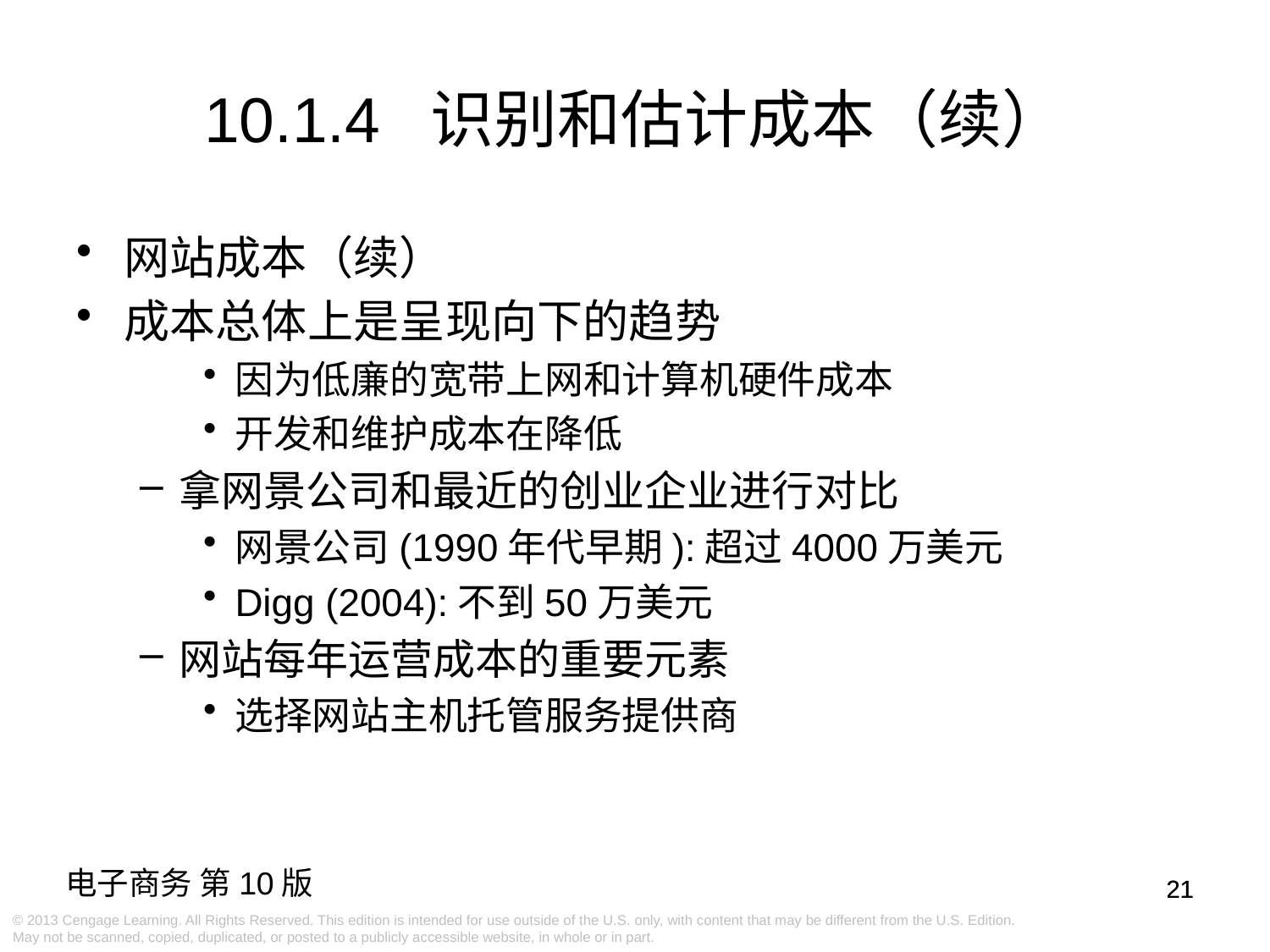

# 10.1.4  识别和估计成本（续）
网站成本（续）
成本总体上是呈现向下的趋势
因为低廉的宽带上网和计算机硬件成本
开发和维护成本在降低
拿网景公司和最近的创业企业进行对比
网景公司(1990年代早期):超过4000万美元
Digg (2004):不到50万美元
网站每年运营成本的重要元素
选择网站主机托管服务提供商
21
21